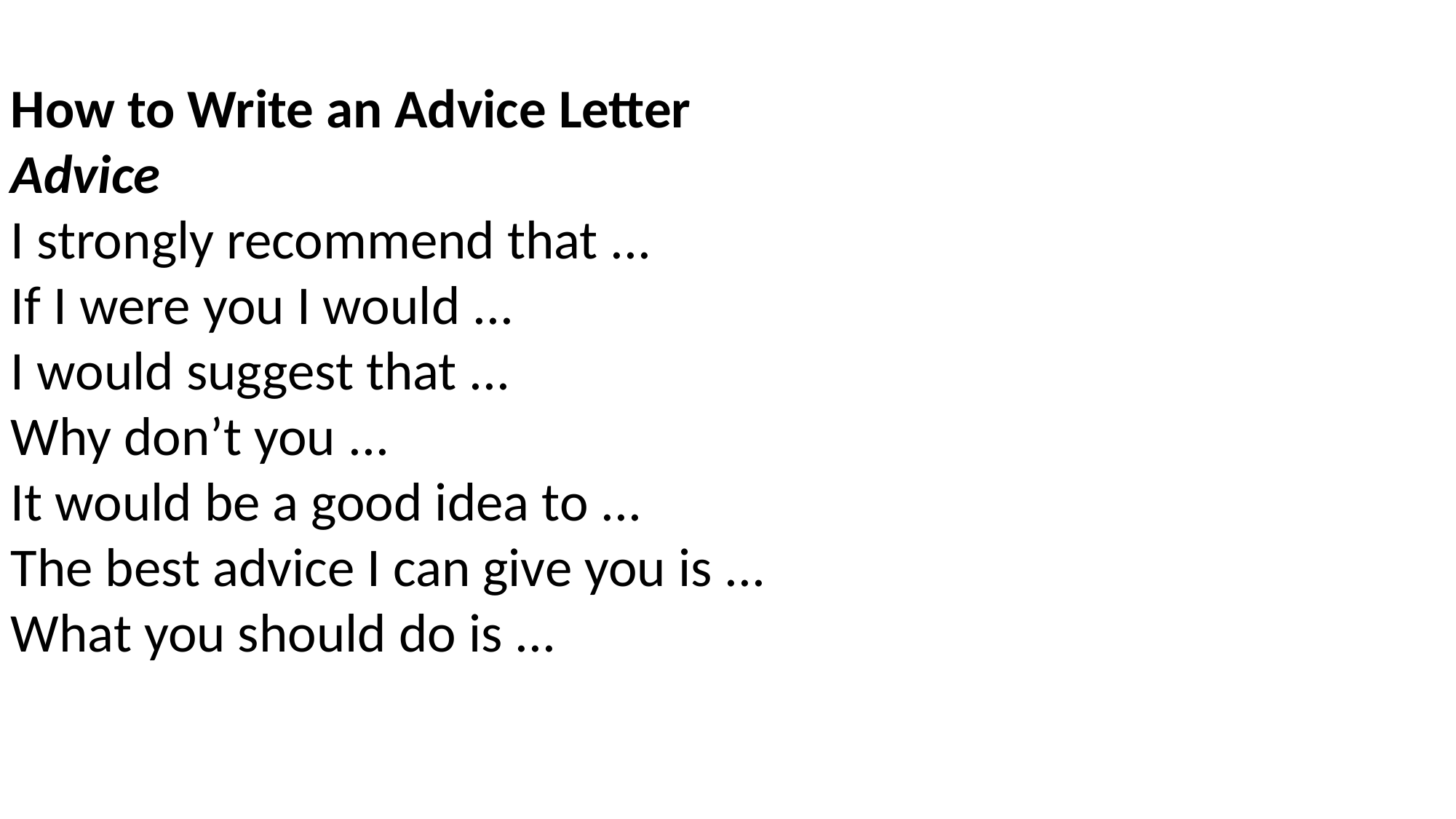

How to Write an Advice Letter
Advice
I strongly recommend that ...
If I were you I would ...
I would suggest that ...
Why don’t you ...
It would be a good idea to ...
The best advice I can give you is ...
What you should do is ...
高中   英语